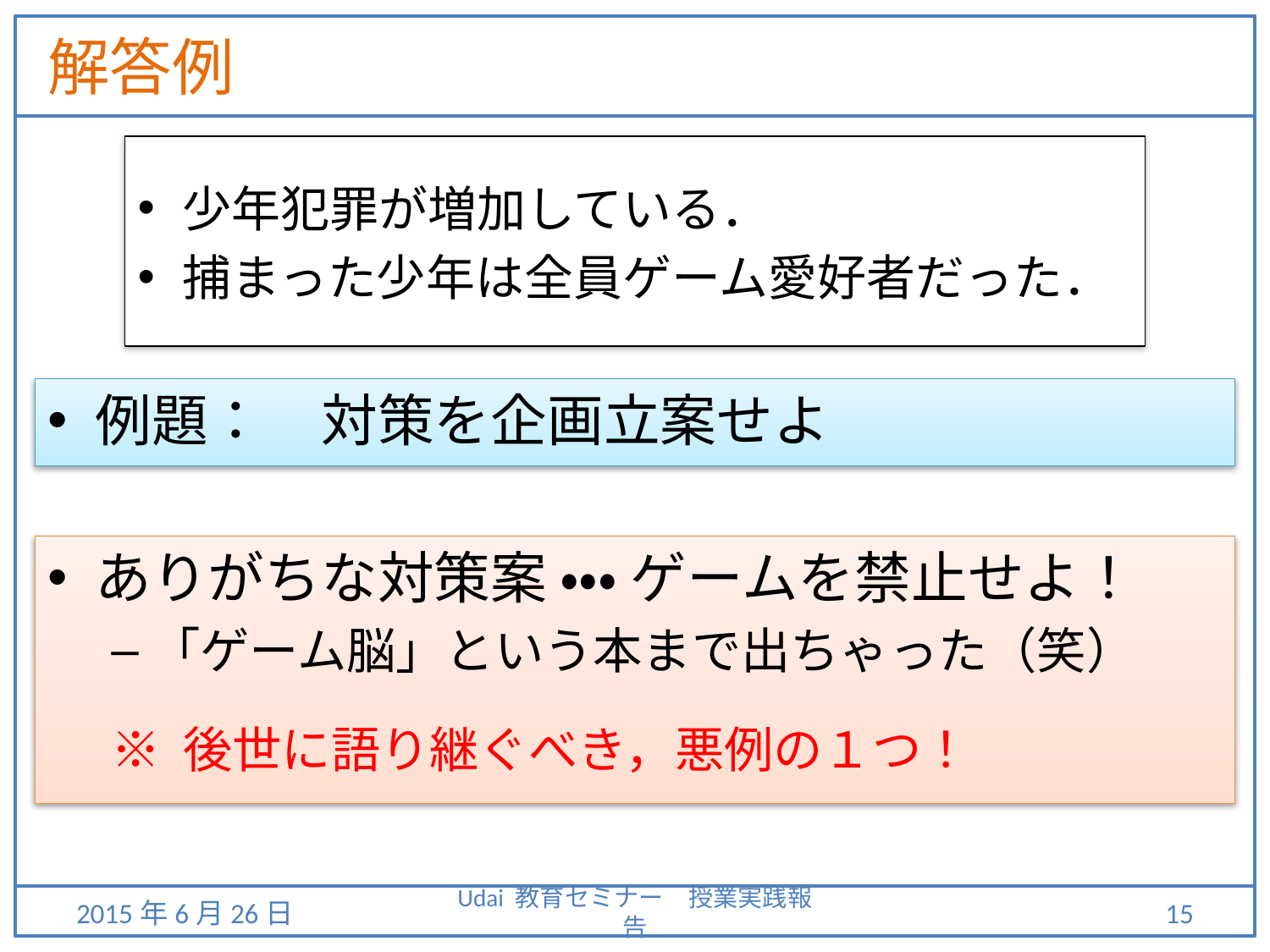

# 解答例
少年犯罪が増加している．
捕まった少年は全員ゲーム愛好者だった．
例題：　対策を企画立案せよ
ありがちな対策案 ・・・ ゲームを禁止せよ！
「ゲーム脳」という本まで出ちゃった（笑）
※ 後世に語り継ぐべき，悪例の１つ！
2015年6月26日
Udai 教育セミナー　授業実践報告
15